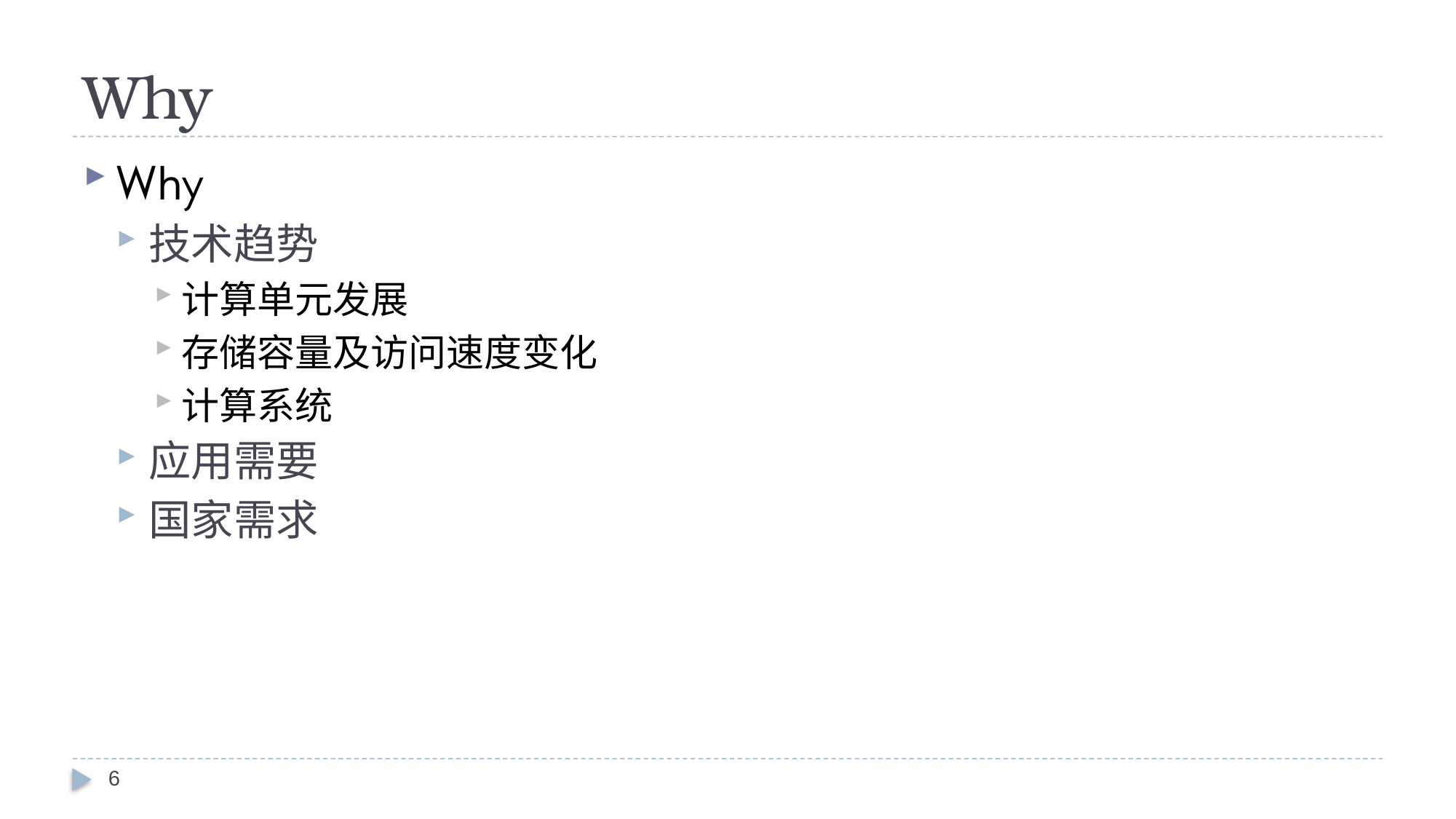

# Why
Why
技术趋势
计算单元发展
存储容量及访问速度变化
计算系统
应用需要
国家需求
6